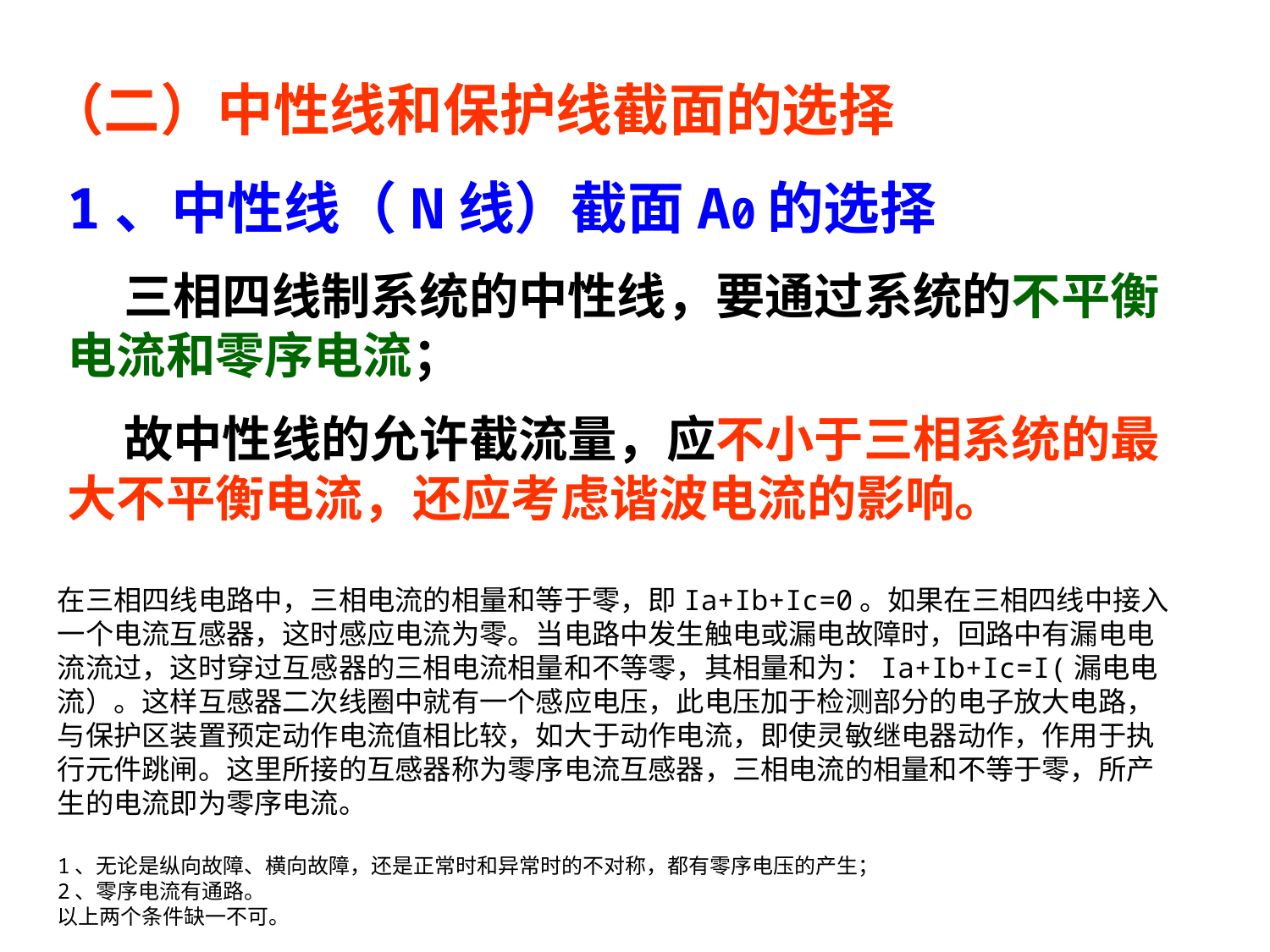

# （二）中性线和保护线截面的选择
1、中性线（N线）截面A0的选择
    三相四线制系统的中性线，要通过系统的不平衡电流和零序电流；
    故中性线的允许截流量，应不小于三相系统的最大不平衡电流，还应考虑谐波电流的影响。
在三相四线电路中，三相电流的相量和等于零，即Ia+Ib+Ic=0。如果在三相四线中接入一个电流互感器，这时感应电流为零。当电路中发生触电或漏电故障时，回路中有漏电电流流过，这时穿过互感器的三相电流相量和不等零，其相量和为：Ia+Ib+Ic=I(漏电电流）。这样互感器二次线圈中就有一个感应电压，此电压加于检测部分的电子放大电路，与保护区装置预定动作电流值相比较，如大于动作电流，即使灵敏继电器动作，作用于执行元件跳闸。这里所接的互感器称为零序电流互感器，三相电流的相量和不等于零，所产生的电流即为零序电流。

1、无论是纵向故障、横向故障，还是正常时和异常时的不对称，都有零序电压的产生；
2、零序电流有通路。
以上两个条件缺一不可。